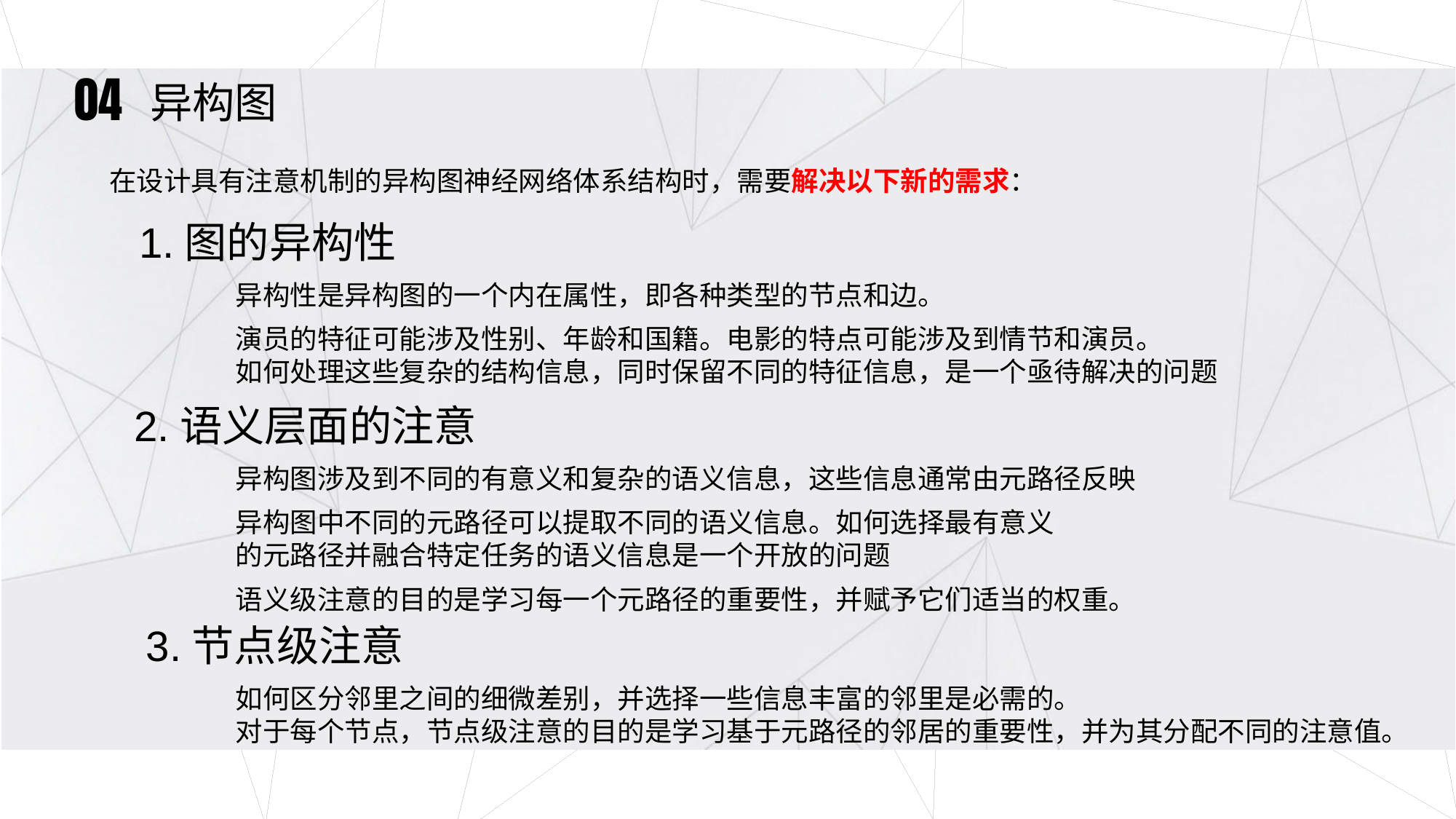

04
异构图
在设计具有注意机制的异构图神经网络体系结构时，需要解决以下新的需求：
1.图的异构性
异构性是异构图的一个内在属性，即各种类型的节点和边。
演员的特征可能涉及性别、年龄和国籍。电影的特点可能涉及到情节和演员。
如何处理这些复杂的结构信息，同时保留不同的特征信息，是一个亟待解决的问题
2.语义层面的注意
异构图涉及到不同的有意义和复杂的语义信息，这些信息通常由元路径反映
异构图中不同的元路径可以提取不同的语义信息。如何选择最有意义的元路径并融合特定任务的语义信息是一个开放的问题
语义级注意的目的是学习每一个元路径的重要性，并赋予它们适当的权重。
3.节点级注意
如何区分邻里之间的细微差别，并选择一些信息丰富的邻里是必需的。
对于每个节点，节点级注意的目的是学习基于元路径的邻居的重要性，并为其分配不同的注意值。